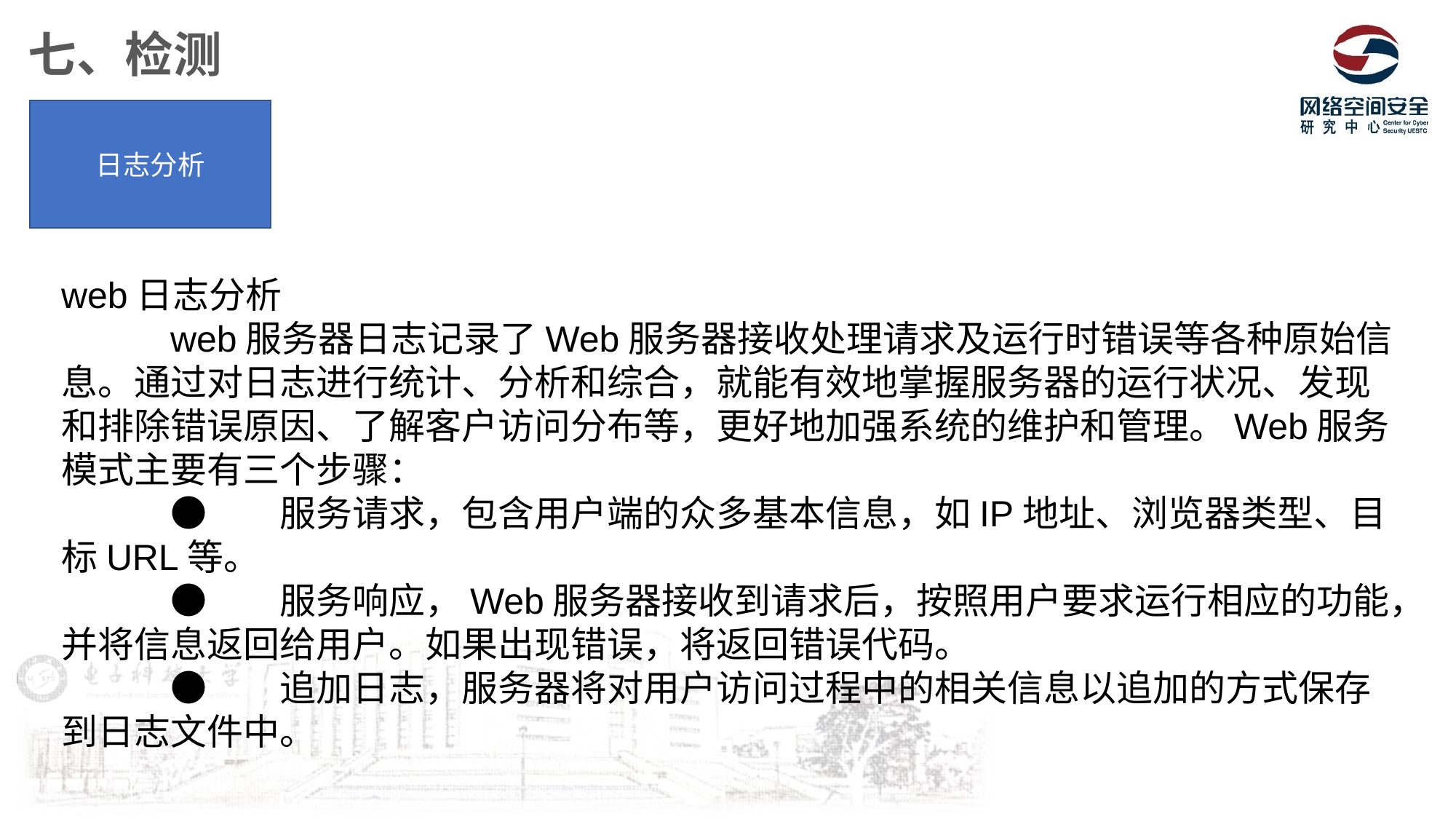

七、检测
日志分析
web日志分析
	web服务器日志记录了Web服务器接收处理请求及运行时错误等各种原始信息。通过对日志进行统计、分析和综合，就能有效地掌握服务器的运行状况、发现和排除错误原因、了解客户访问分布等，更好地加强系统的维护和管理。Web服务模式主要有三个步骤：
	●	服务请求，包含用户端的众多基本信息，如IP地址、浏览器类型、目标URL等。
	●	服务响应，Web服务器接收到请求后，按照用户要求运行相应的功能，并将信息返回给用户。如果出现错误，将返回错误代码。
	●	追加日志，服务器将对用户访问过程中的相关信息以追加的方式保存到日志文件中。